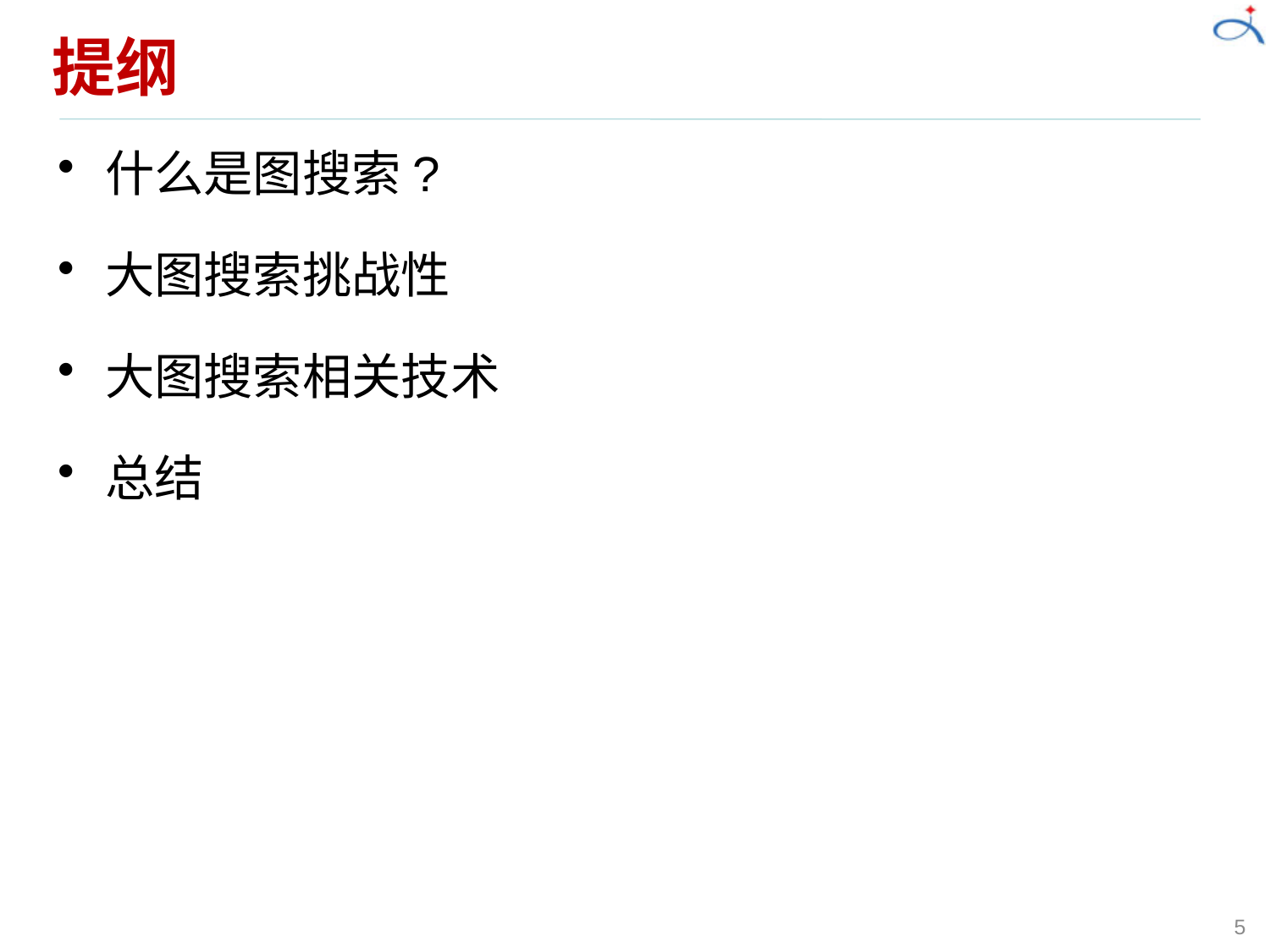

# 提纲
什么是图搜索?
大图搜索挑战性
大图搜索相关技术
总结
5